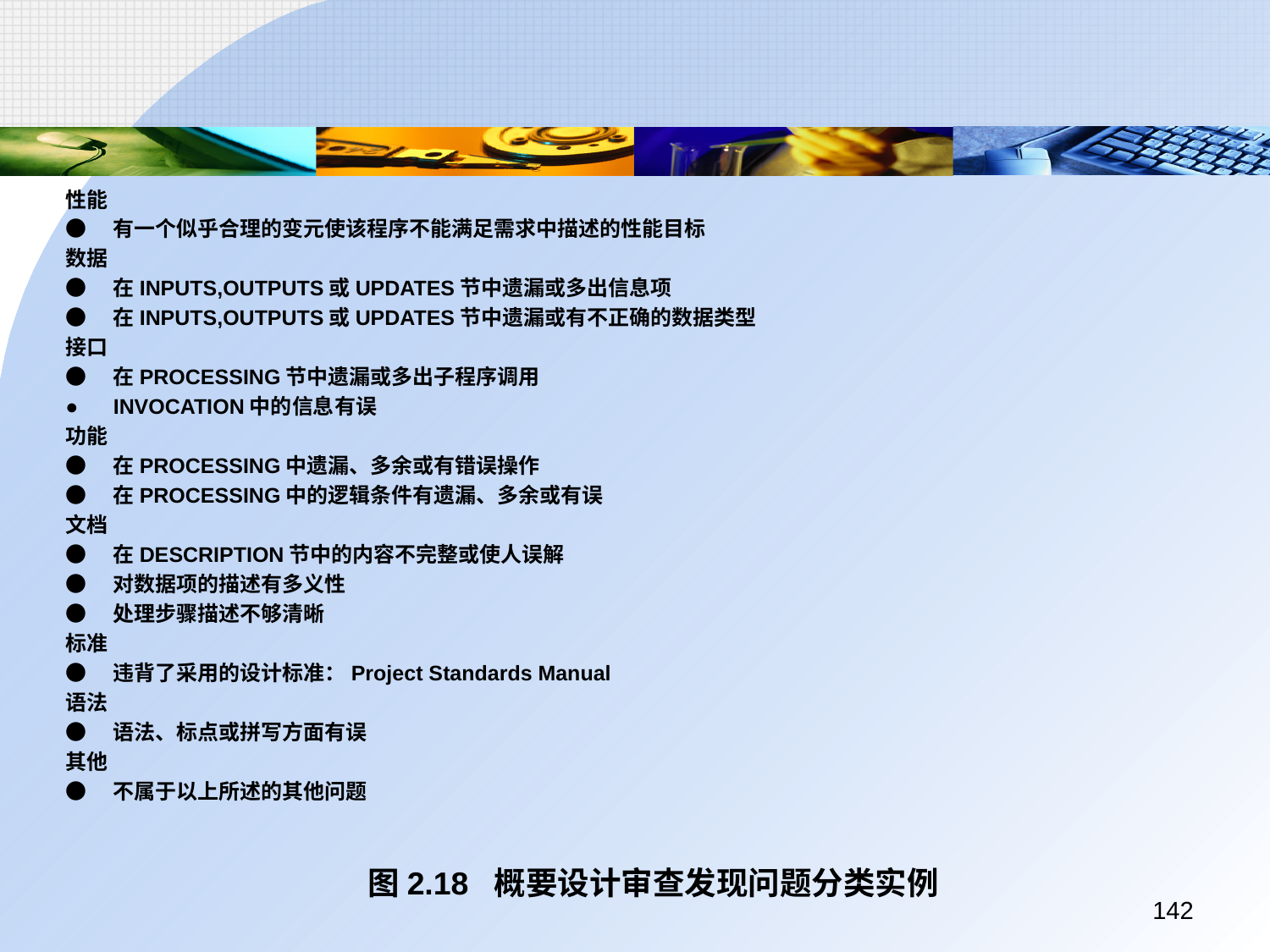

性能
●	有一个似乎合理的变元使该程序不能满足需求中描述的性能目标
数据
●	在INPUTS,OUTPUTS或UPDATES节中遗漏或多出信息项
●	在INPUTS,OUTPUTS或UPDATES节中遗漏或有不正确的数据类型
接口
●	在PROCESSING节中遗漏或多出子程序调用
●	INVOCATION中的信息有误
功能
●	在PROCESSING中遗漏、多余或有错误操作
●	在PROCESSING中的逻辑条件有遗漏、多余或有误
文档
●	在DESCRIPTION节中的内容不完整或使人误解
●	对数据项的描述有多义性
●	处理步骤描述不够清晰
标准
●	违背了采用的设计标准：Project Standards Manual
语法
●	语法、标点或拼写方面有误
其他
●	不属于以上所述的其他问题
图2.18  概要设计审查发现问题分类实例
142